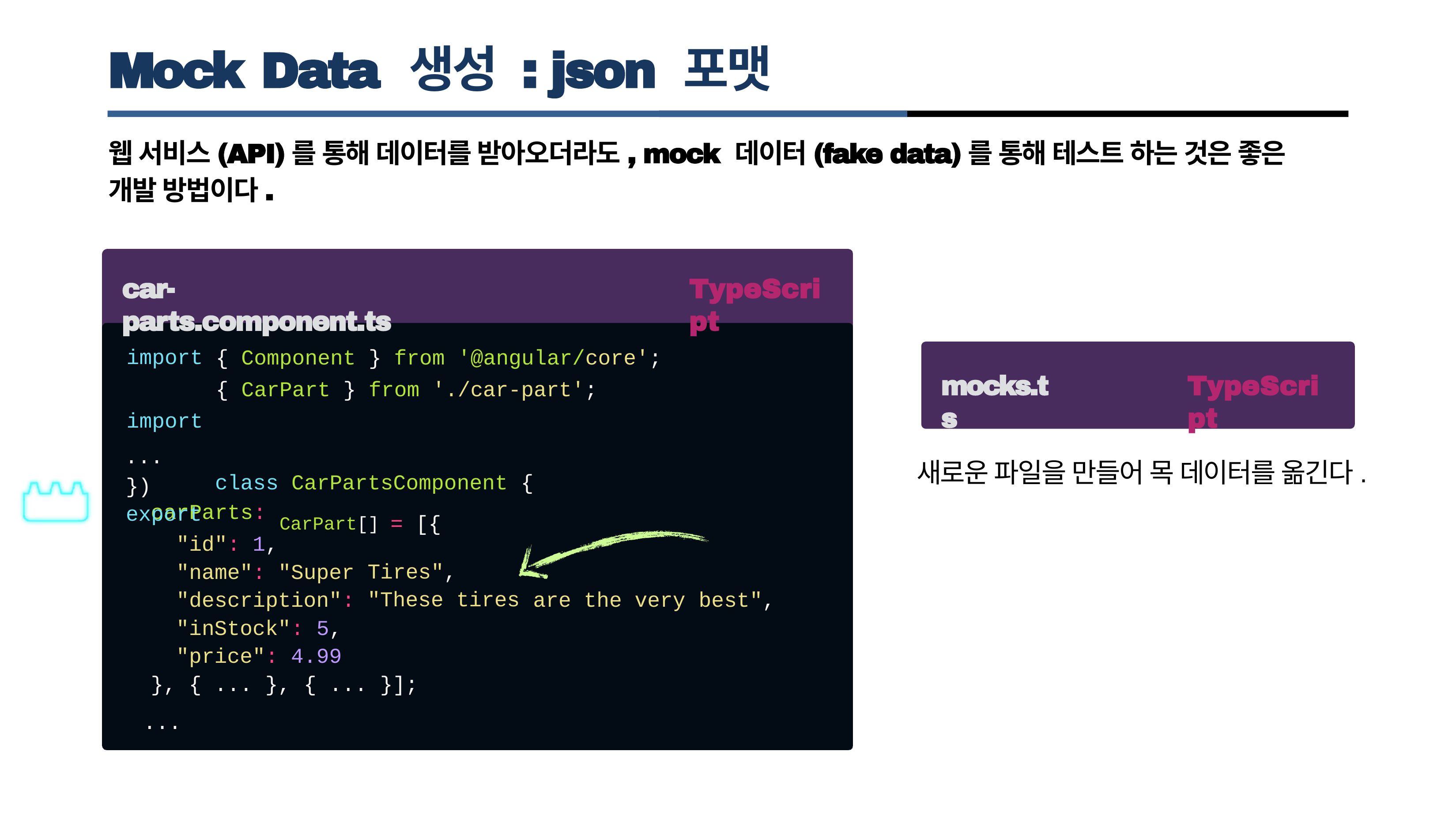

# Mock Data 생성 : json 포맷
웹 서비스(API)를 통해 데이터를 받아오더라도, mock 데이터(fake data)를 통해 테스트 하는 것은 좋은 개발 방법이다.

car-parts.component.ts
TypeScript
import  import
...
})
export

{ Component
{ CarPart }
} from
'@angular/core';
mocks.ts
TypeScript
from
'./car-part';
새로운 파일을 만들어 목 데이터를 옮긴다.
class
CarPartsComponent {

carParts:
CarPart[] = [{
"id": 1,
"name": "Super
Tires",
"These tires
"description":
are the very
best",
"inStock": 5,
"price": 4.99
}, { ... },
...
{ ... }];